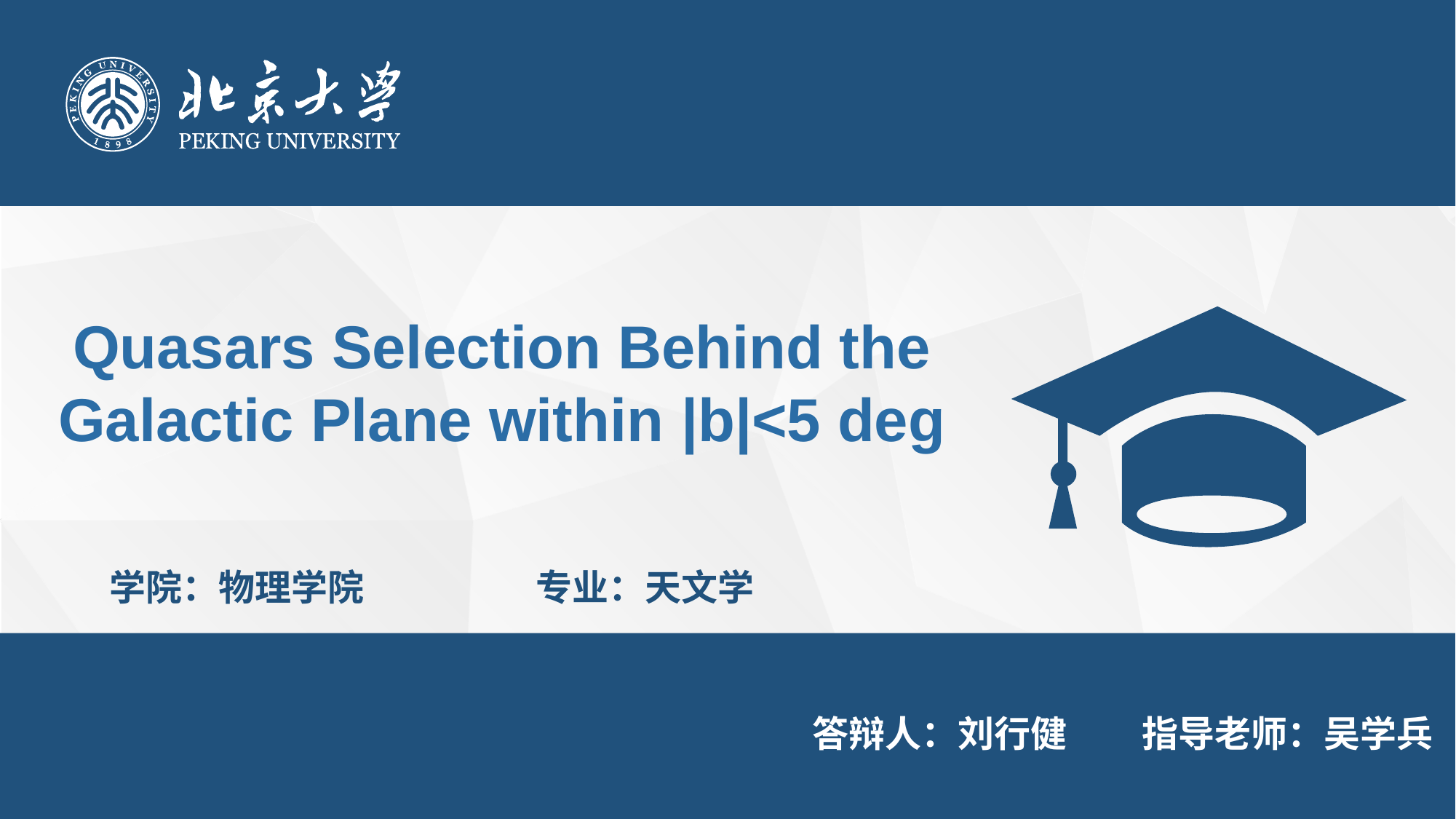

Quasars Selection Behind the Galactic Plane within |b|<5 deg
专业：天文学
学院：物理学院

答辩人：刘行健
指导老师：吴学兵